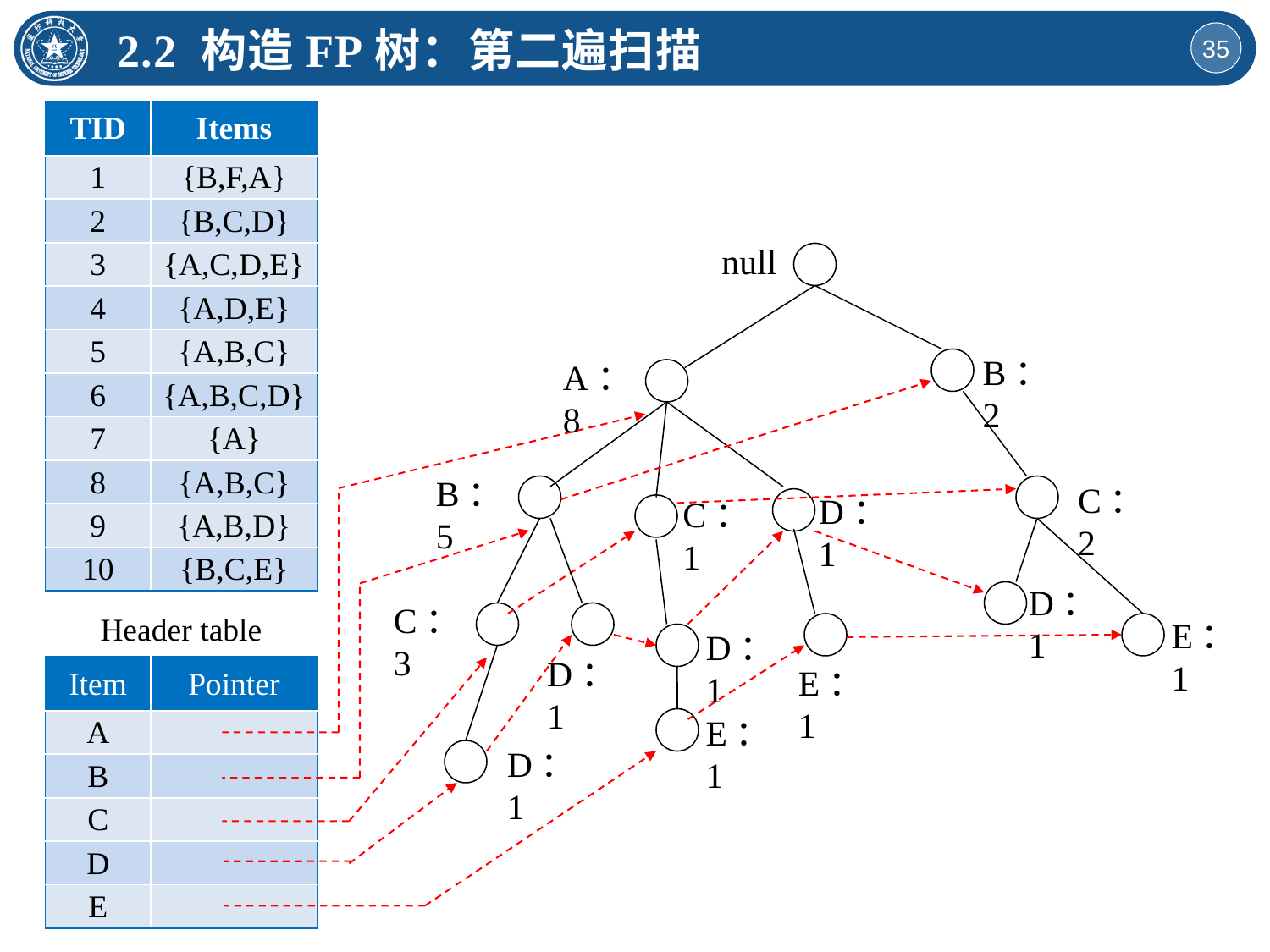

2.2 构造FP树：第二遍扫描
| TID | Items |
| --- | --- |
| 1 | {B,F,A} |
| 2 | {B,C,D} |
| 3 | {A,C,D,E} |
| 4 | {A,D,E} |
| 5 | {A,B,C} |
| 6 | {A,B,C,D} |
| 7 | {A} |
| 8 | {A,B,C} |
| 9 | {A,B,D} |
| 10 | {B,C,E} |
null

B：2
A：8

Header table

B：5
C：2

D：1
C：1

D：1

C：3

E：1

D：1

D：1

E：1
| Item | Pointer |
| --- | --- |
| A |  |
| B |  |
| C |  |
| D |  |
| E |  |

E：1

D：1